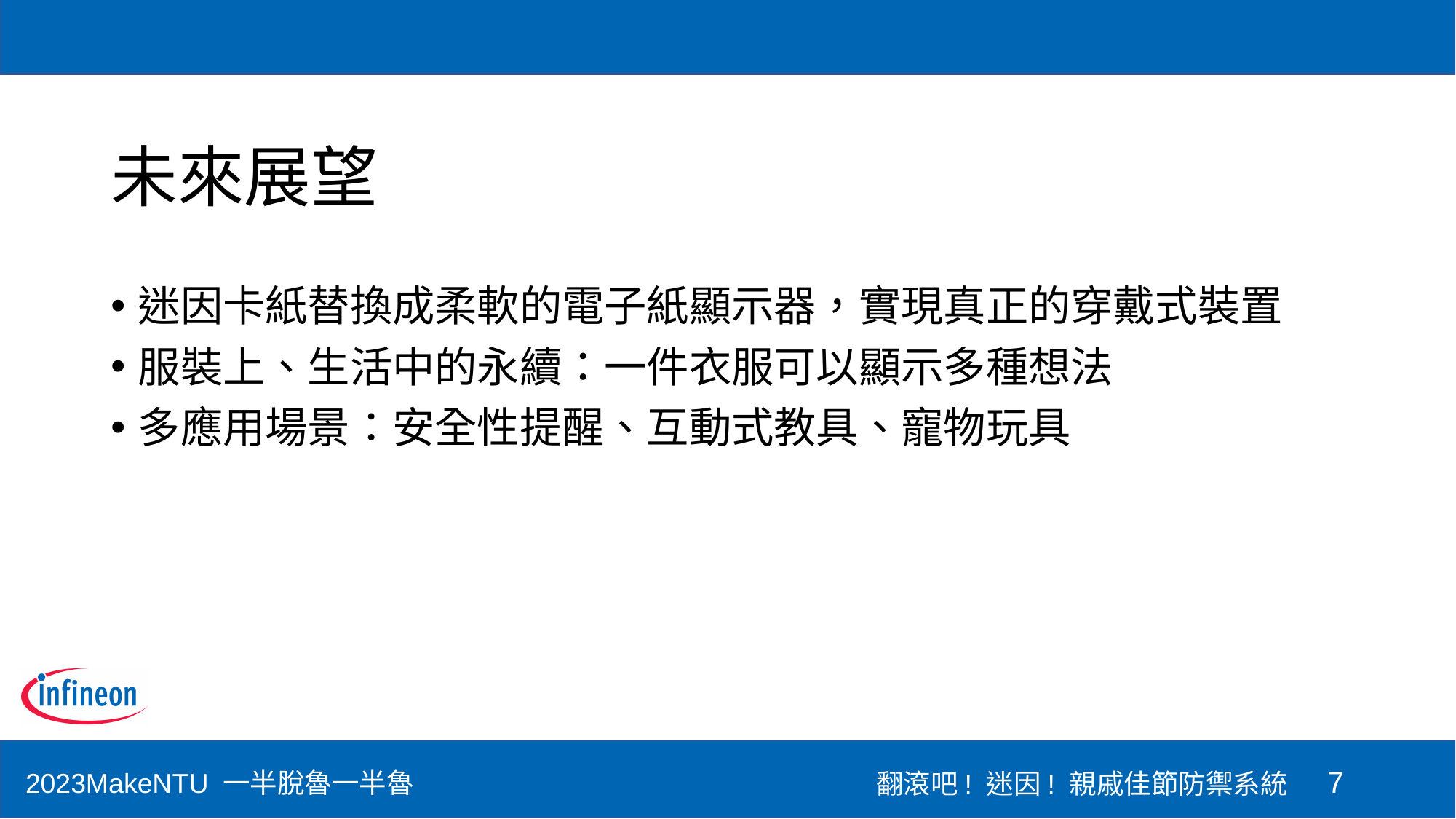

# 未來展望
迷因卡紙替換成柔軟的電子紙顯示器，實現真正的穿戴式裝置
服裝上、生活中的永續：一件衣服可以顯示多種想法
多應用場景：安全性提醒、互動式教具、寵物玩具

7